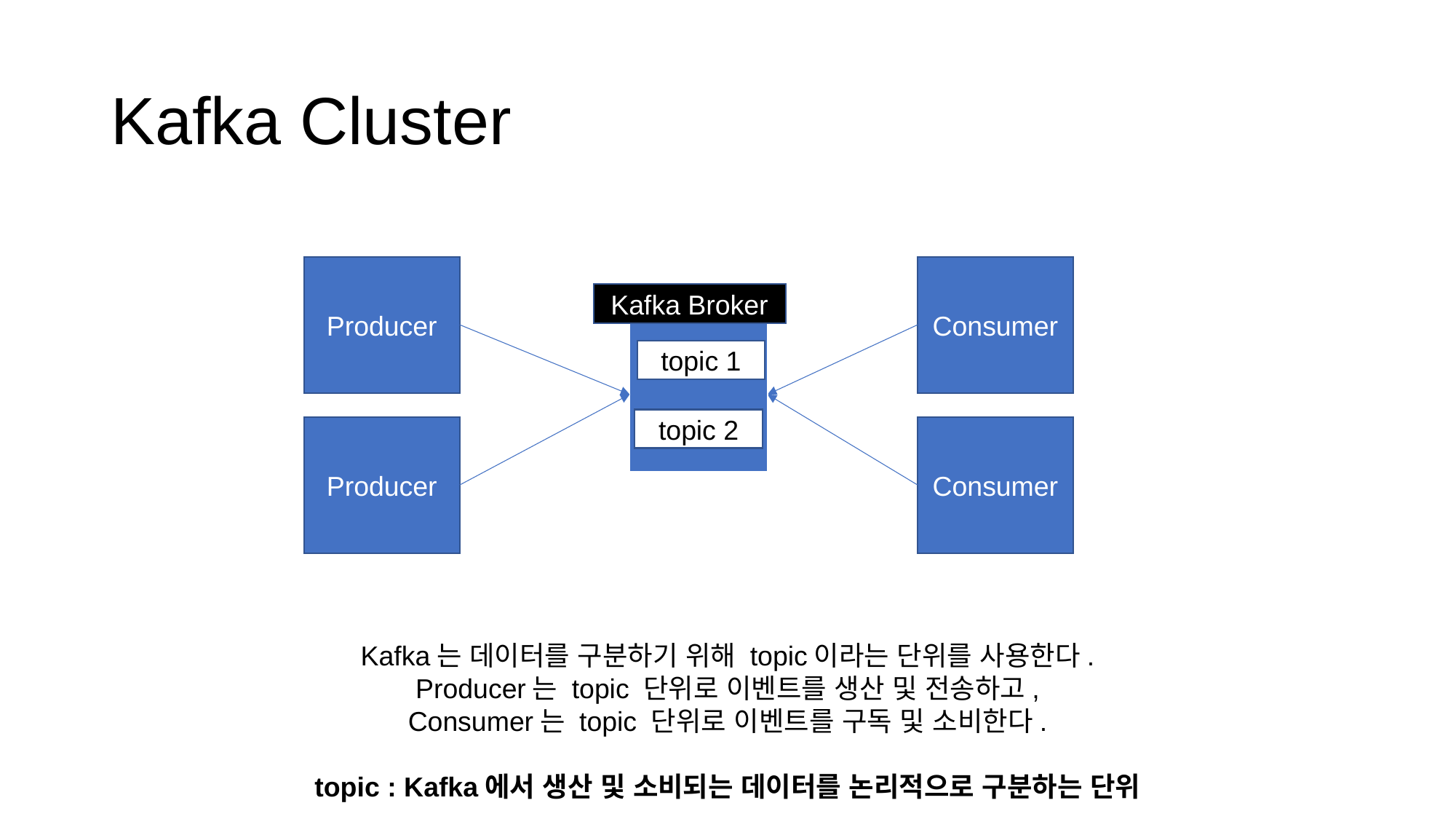

# Kafka Cluster
Producer
Consumer
Kafka Broker
|  |
| --- |
topic 1
topic 2
Producer
Consumer
Kafka는 데이터를 구분하기 위해 topic이라는 단위를 사용한다.
Producer는 topic 단위로 이벤트를 생산 및 전송하고,
Consumer는 topic 단위로 이벤트를 구독 및 소비한다.

topic : Kafka에서 생산 및 소비되는 데이터를 논리적으로 구분하는 단위